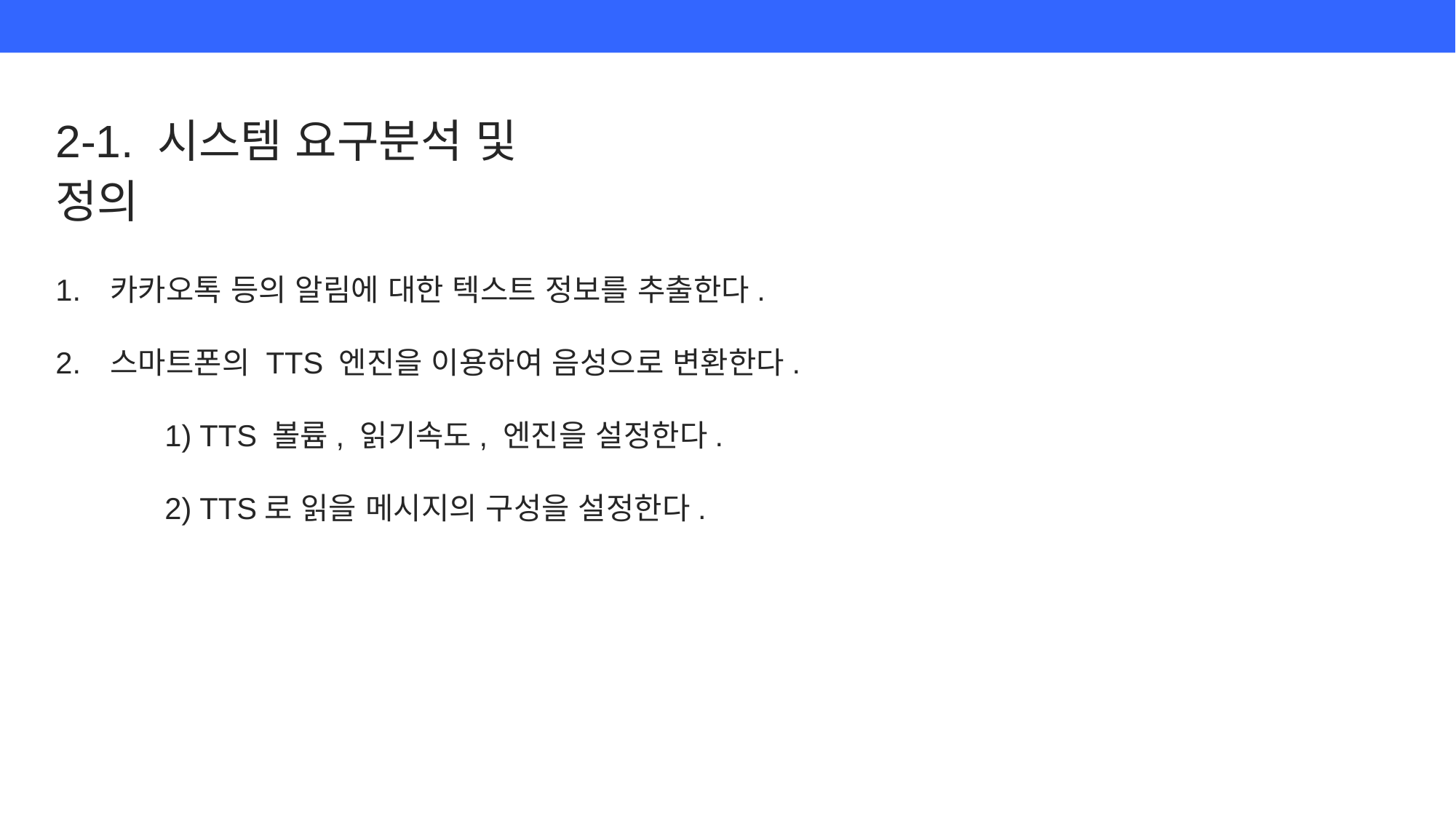

2-1. 시스템 요구분석 및 정의
카카오톡 등의 알림에 대한 텍스트 정보를 추출한다.
스마트폰의 TTS 엔진을 이용하여 음성으로 변환한다.
	1) TTS 볼륨, 읽기속도, 엔진을 설정한다.
	2) TTS로 읽을 메시지의 구성을 설정한다.